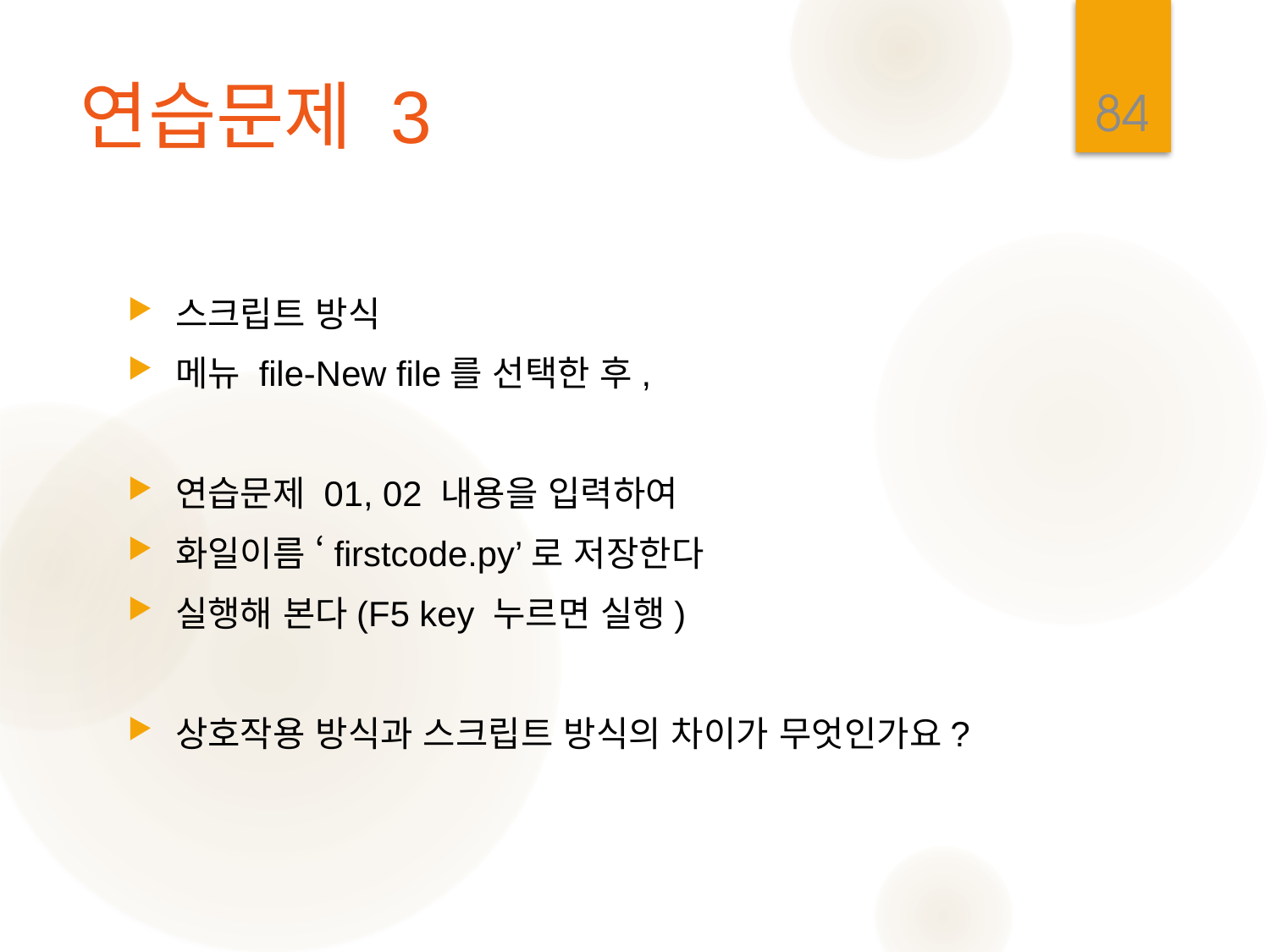

84
# 연습문제 3
스크립트 방식
메뉴 file-New file를 선택한 후,

연습문제 01, 02 내용을 입력하여
화일이름 ‘firstcode.py’로 저장한다
실행해 본다(F5 key 누르면 실행)

상호작용 방식과 스크립트 방식의 차이가 무엇인가요?